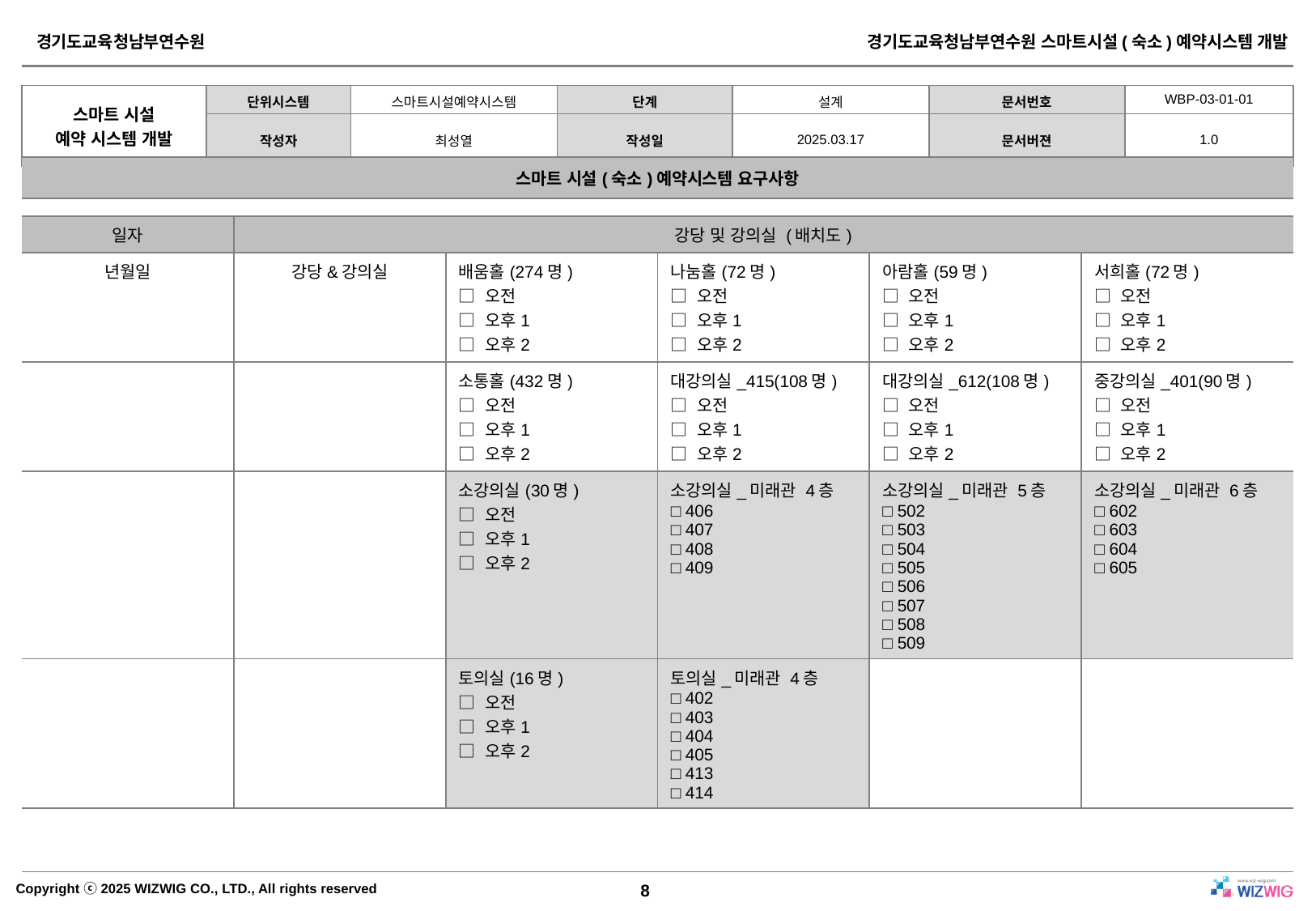

| 스마트 시설(숙소)예약시스템 요구사항 |
| --- |
| 일자 | 강당 및 강의실 (배치도) |  |  |  |  |
| --- | --- | --- | --- | --- | --- |
| 년월일 | 강당&강의실 | 배움홀(274명) □ 오전 □ 오후1 □ 오후2 | 나눔홀(72명) □ 오전 □ 오후1 □ 오후2 | 아람홀(59명) □ 오전 □ 오후1 □ 오후2 | 서희홀(72명) □ 오전 □ 오후1 □ 오후2 |
|  |  | 소통홀(432명) □ 오전 □ 오후1 □ 오후2 | 대강의실\_415(108명) □ 오전 □ 오후1 □ 오후2 | 대강의실\_612(108명) □ 오전 □ 오후1 □ 오후2 | 중강의실\_401(90명) □ 오전 □ 오후1 □ 오후2 |
|  |  | 소강의실(30명) □ 오전 □ 오후1 □ 오후2 | 소강의실\_미래관 4층 □ 406 □ 407 □ 408 □ 409 | 소강의실\_미래관 5층 □ 502 □ 503 □ 504 □ 505 □ 506 □ 507 □ 508 □ 509 | 소강의실\_미래관 6층 □ 602 □ 603 □ 604 □ 605 |
|  |  | 토의실(16명) □ 오전 □ 오후1 □ 오후2 | 토의실\_미래관 4층 □ 402 □ 403 □ 404 □ 405 □ 413 □ 414 |  |  |